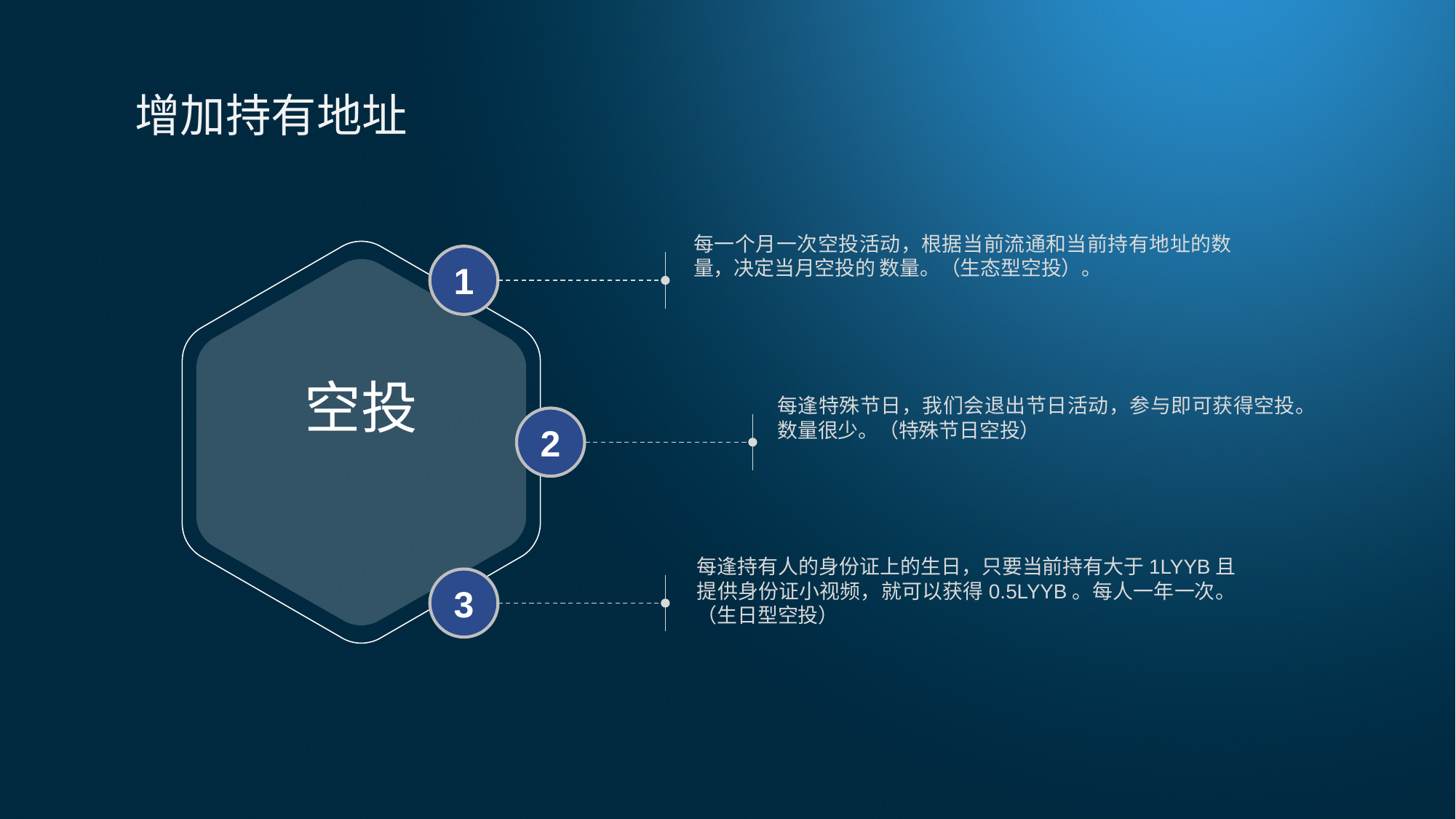

增加持有地址
每一个月一次空投活动，根据当前流通和当前持有地址的数量，决定当月空投的 数量。（生态型空投）。
1

空投
每逢特殊节日，我们会退出节日活动，参与即可获得空投。数量很少。（特殊节日空投）
2
每逢持有人的身份证上的生日，只要当前持有大于1LYYB且提供身份证小视频，就可以获得0.5LYYB。每人一年一次。（生日型空投）
3